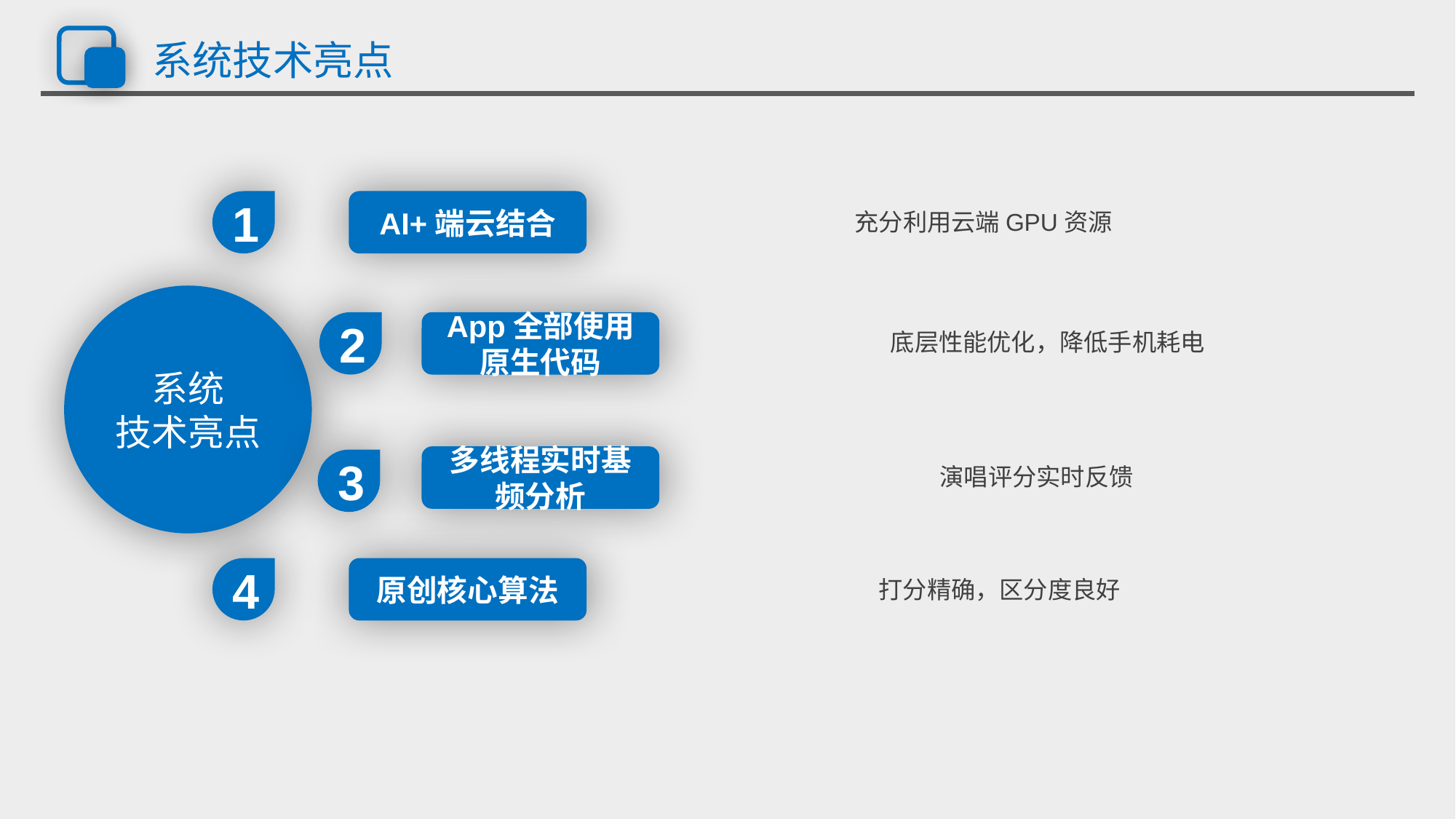

# 系统技术亮点
1
AI+端云结合
充分利用云端GPU资源
系统
技术亮点
2
App全部使用原生代码
底层性能优化，降低手机耗电
多线程实时基频分析
3
演唱评分实时反馈
4
原创核心算法
打分精确，区分度良好